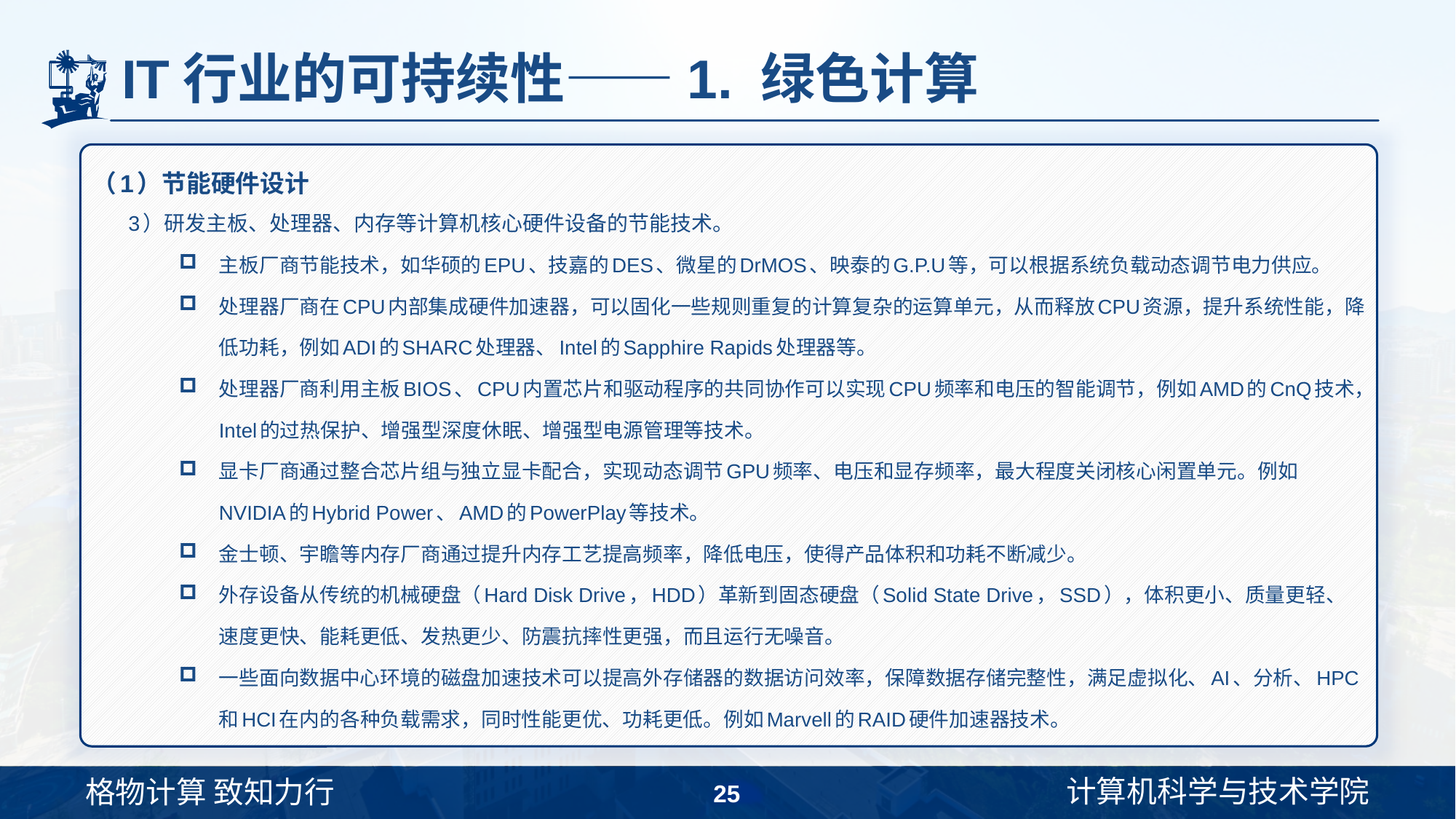

# IT行业的可持续性——1. 绿色计算
（1）节能硬件设计
3）研发主板、处理器、内存等计算机核心硬件设备的节能技术。
主板厂商节能技术，如华硕的EPU、技嘉的DES、微星的DrMOS、映泰的G.P.U等，可以根据系统负载动态调节电力供应。
处理器厂商在CPU内部集成硬件加速器，可以固化一些规则重复的计算复杂的运算单元，从而释放CPU资源，提升系统性能，降低功耗，例如ADI的SHARC处理器、Intel的Sapphire Rapids处理器等。
处理器厂商利用主板BIOS、CPU内置芯片和驱动程序的共同协作可以实现CPU频率和电压的智能调节，例如AMD的CnQ技术，Intel的过热保护、增强型深度休眠、增强型电源管理等技术。
显卡厂商通过整合芯片组与独立显卡配合，实现动态调节GPU频率、电压和显存频率，最大程度关闭核心闲置单元。例如NVIDIA的Hybrid Power、AMD的PowerPlay等技术。
金士顿、宇瞻等内存厂商通过提升内存工艺提高频率，降低电压，使得产品体积和功耗不断减少。
外存设备从传统的机械硬盘（Hard Disk Drive，HDD）革新到固态硬盘（Solid State Drive，SSD），体积更小、质量更轻、速度更快、能耗更低、发热更少、防震抗摔性更强，而且运行无噪音。
一些面向数据中心环境的磁盘加速技术可以提高外存储器的数据访问效率，保障数据存储完整性，满足虚拟化、AI、分析、HPC和HCI在内的各种负载需求，同时性能更优、功耗更低。例如Marvell的RAID硬件加速器技术。
25